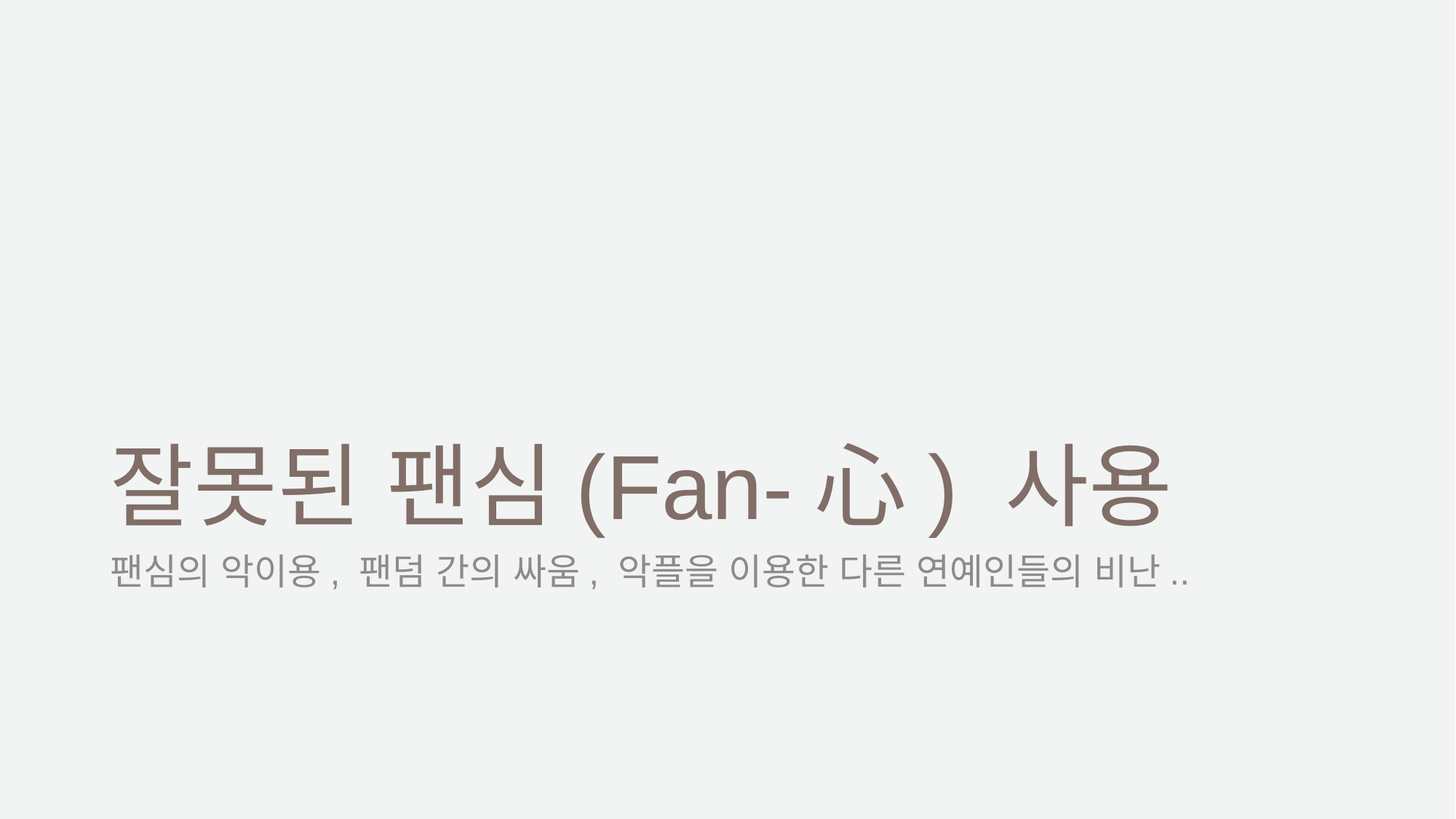

# 잘못된 팬심(Fan-心) 사용
팬심의 악이용, 팬덤 간의 싸움, 악플을 이용한 다른 연예인들의 비난..